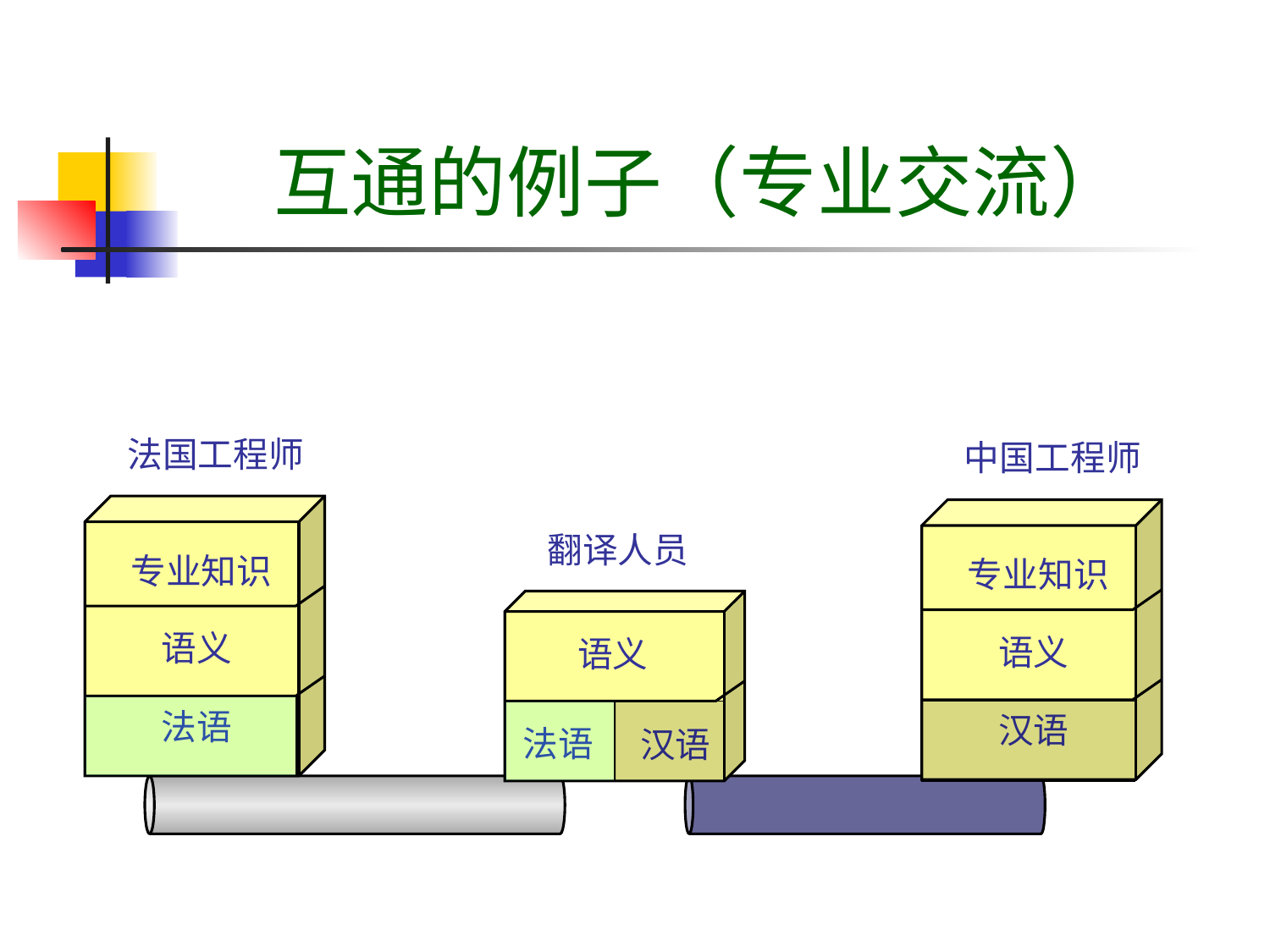

# 互通的例子（专业交流）
法国工程师
中国工程师

翻译人员
专业知识
专业知识

语义
语义

语义

法语

汉语
法语
汉语